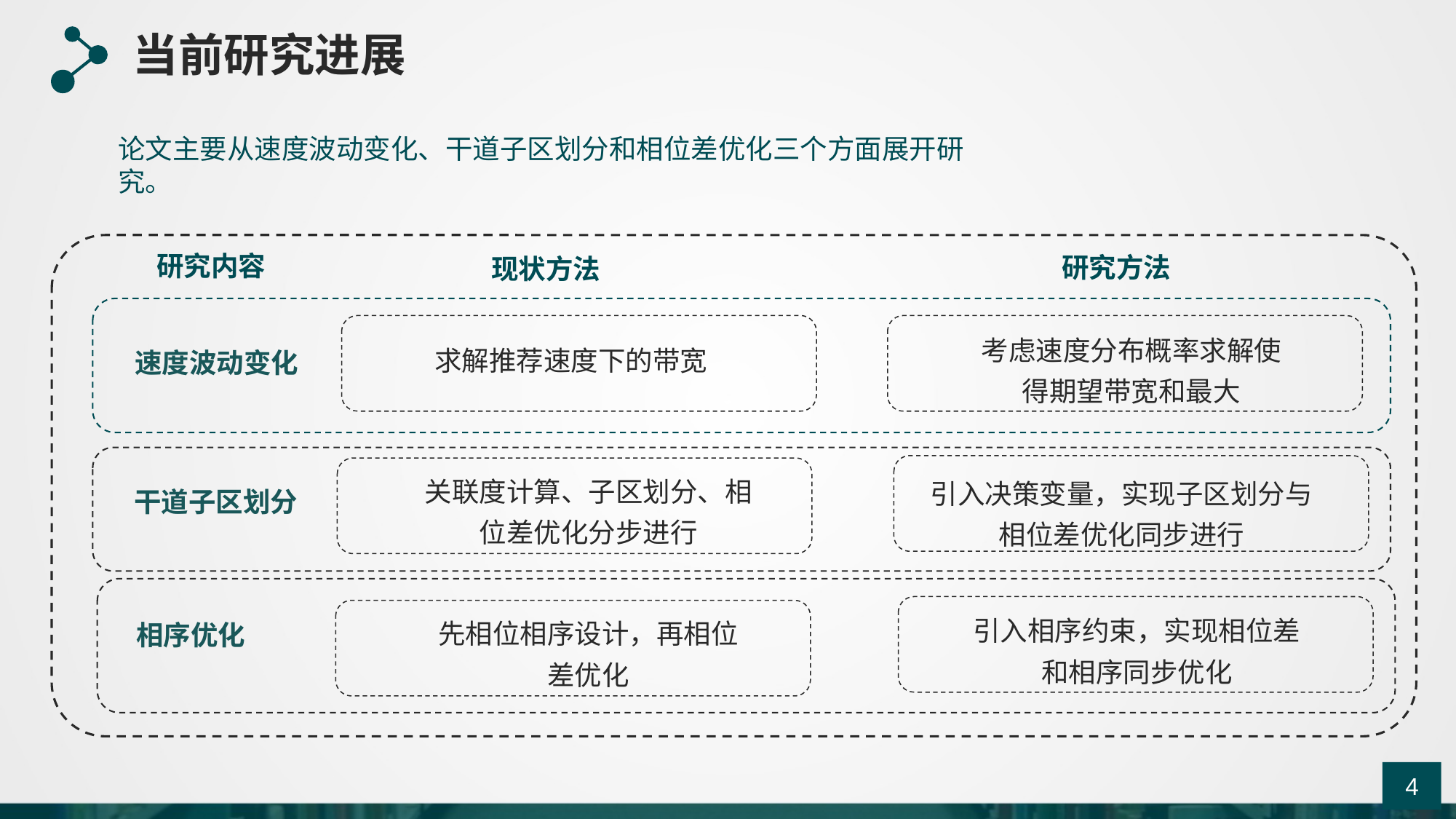

当前研究进展

论文主要从速度波动变化、干道子区划分和相位差优化三个方面展开研究。

研究内容
研究方法
现状方法

求解推荐速度下的带宽

考虑速度分布概率求解使得期望带宽和最大
速度波动变化

引入决策变量，实现子区划分与相位差优化同步进行

关联度计算、子区划分、相位差优化分步进行
干道子区划分

引入相序约束，实现相位差和相序同步优化

先相位相序设计，再相位差优化
相序优化